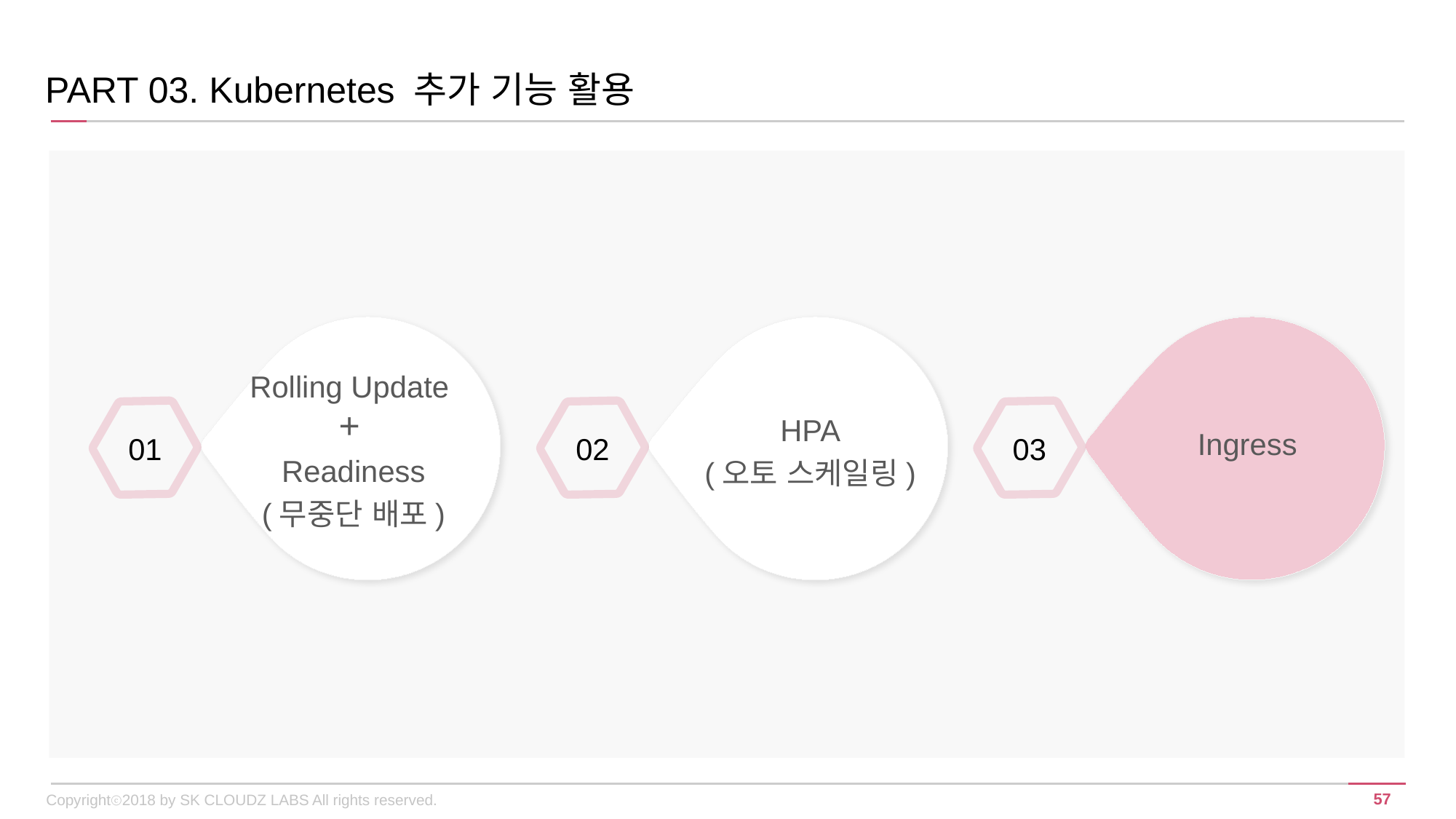

PART 03. Kubernetes 추가 기능 활용

Rolling Update
+
Readiness
(무중단 배포)

HPA
(오토 스케일링)
Ingress
03
01
02
Copyrightⓒ2018 by SK CLOUDZ LABS All rights reserved.